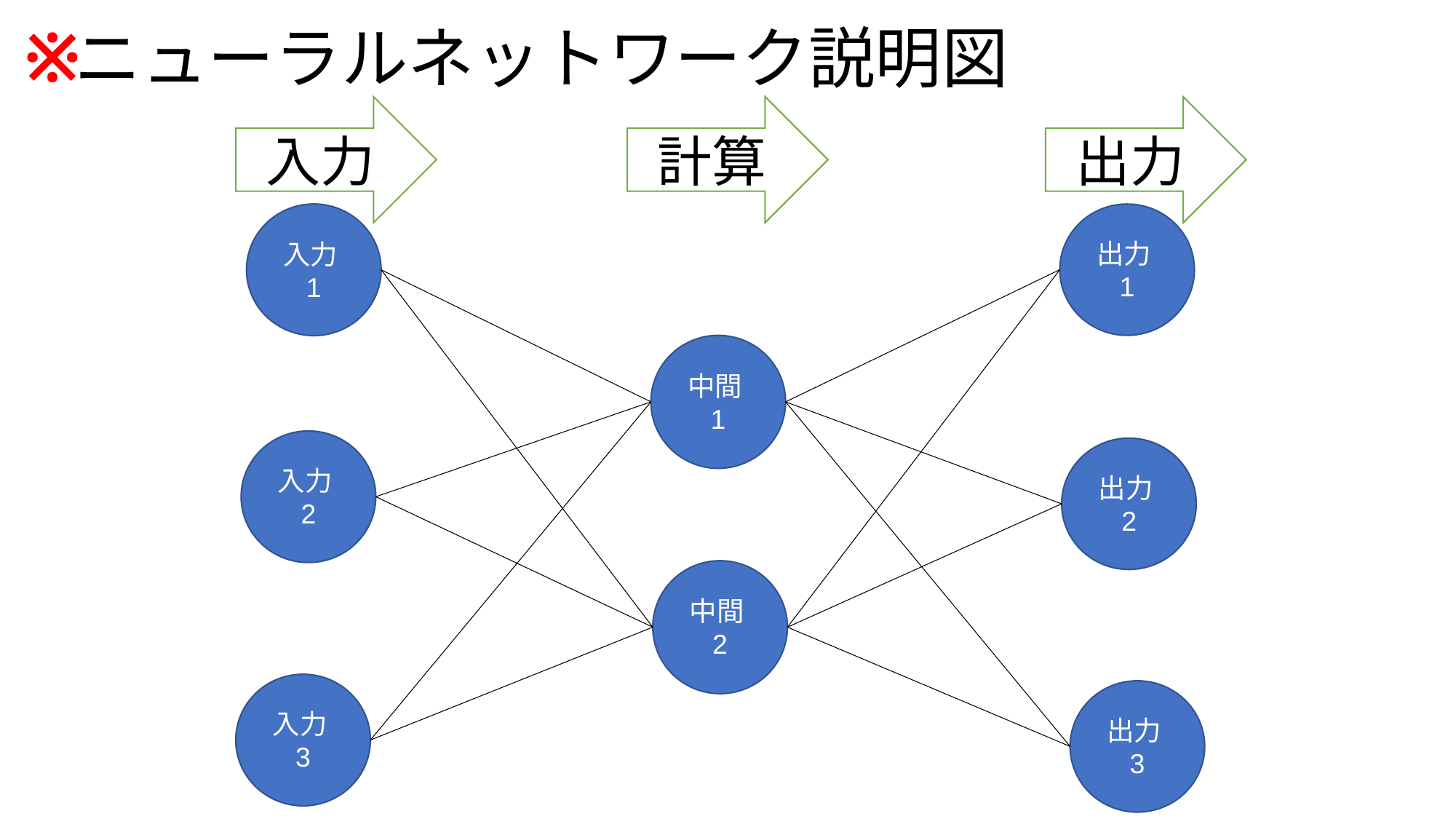

# ニューラルネットワーク説明図
※
出力
計算
入力
入力1
入力2
入力3
出力1
出力2
出力3
中間1
中間2